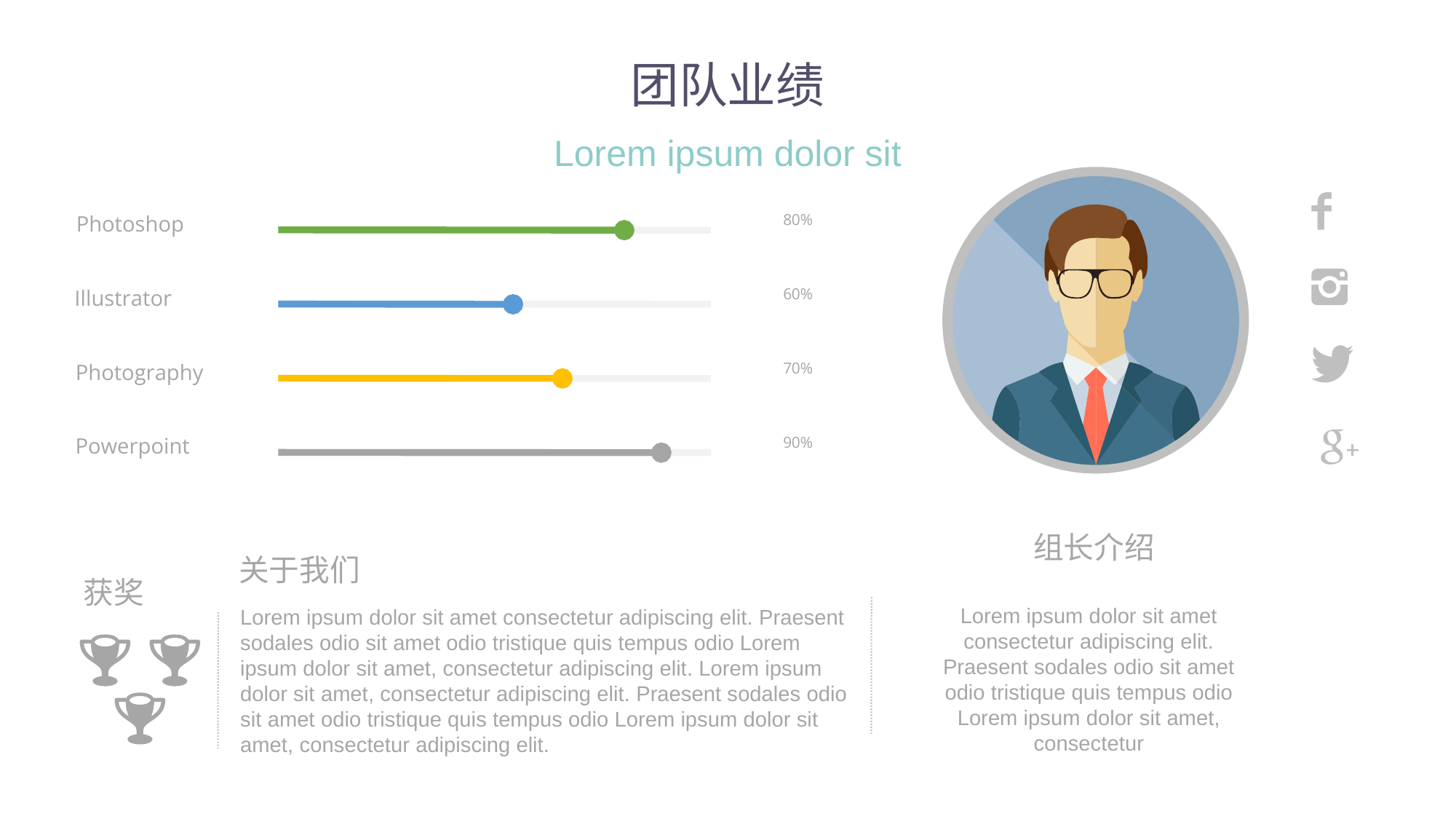

团队业绩
Lorem ipsum dolor sit

组长介绍

Photoshop
80%
Illustrator
60%
Photography
70%
Powerpoint
90%
关于我们
Lorem ipsum dolor sit amet consectetur adipiscing elit. Praesent sodales odio sit amet odio tristique quis tempus odio Lorem ipsum dolor sit amet, consectetur adipiscing elit. Lorem ipsum dolor sit amet, consectetur adipiscing elit. Praesent sodales odio sit amet odio tristique quis tempus odio Lorem ipsum dolor sit amet, consectetur adipiscing elit.
获奖

Lorem ipsum dolor sit amet consectetur adipiscing elit. Praesent sodales odio sit amet odio tristique quis tempus odio Lorem ipsum dolor sit amet, consectetur